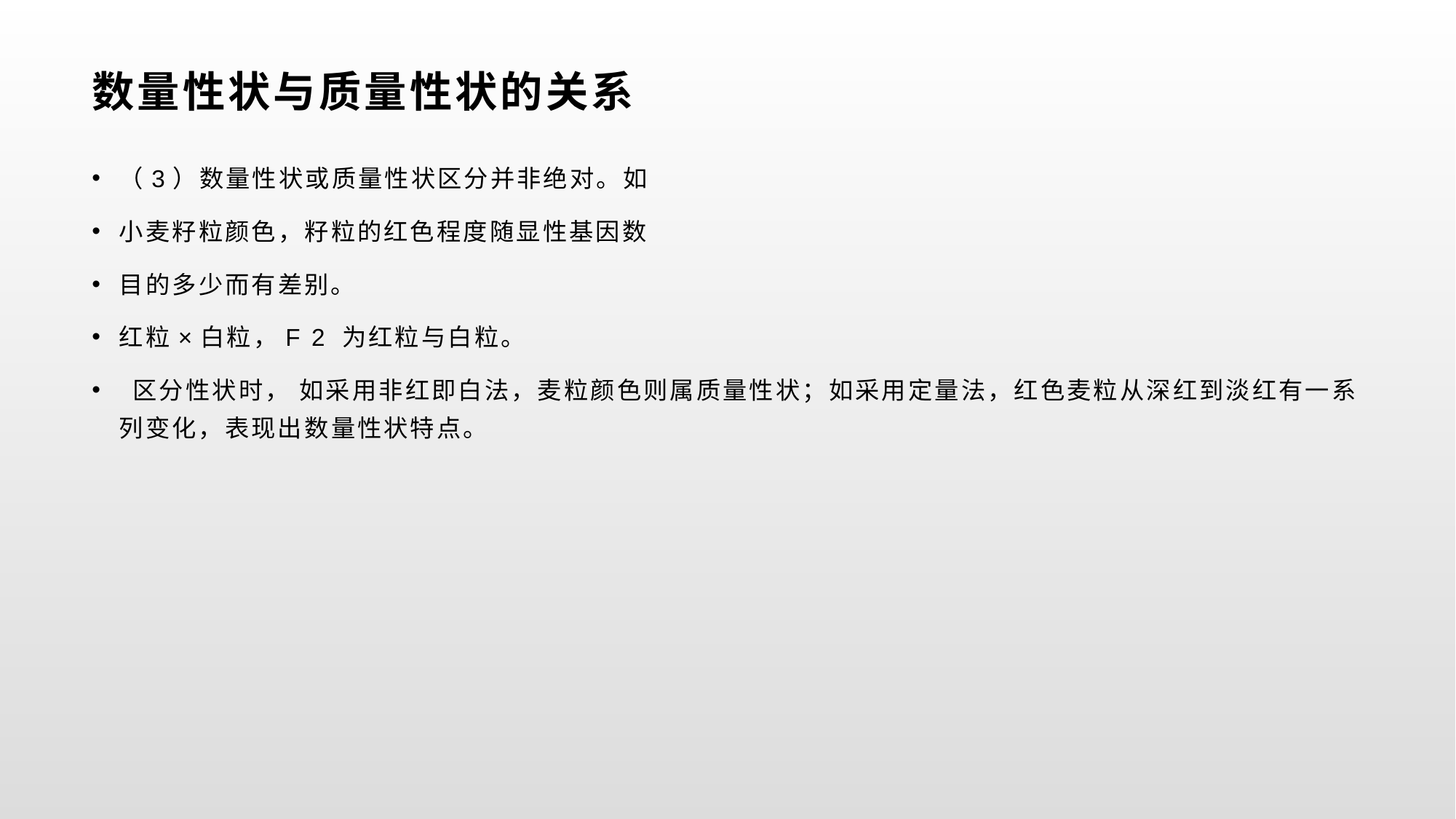

# 数量性状与质量性状的关系
（3）数量性状或质量性状区分并非绝对。如
小麦籽粒颜色，籽粒的红色程度随显性基因数
目的多少而有差别。
红粒×白粒，F 2 为红粒与白粒。
 区分性状时， 如采用非红即白法，麦粒颜色则属质量性状；如采用定量法，红色麦粒从深红到淡红有一系列变化，表现出数量性状特点。